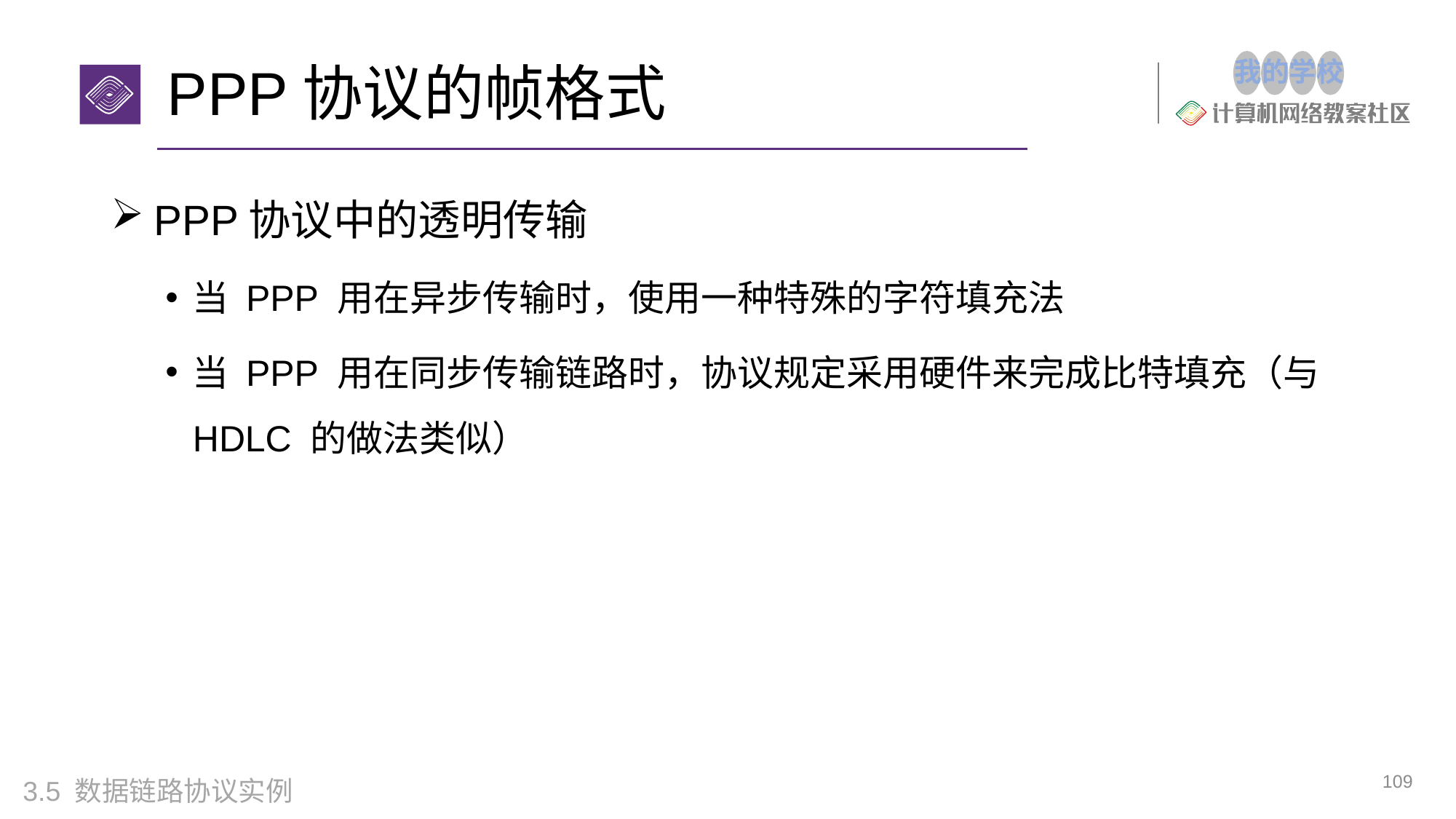

# PPP协议的帧格式
PPP协议中的透明传输
当 PPP 用在异步传输时，使用一种特殊的字符填充法
当 PPP 用在同步传输链路时，协议规定采用硬件来完成比特填充（与 HDLC 的做法类似）
109
3.5 数据链路协议实例